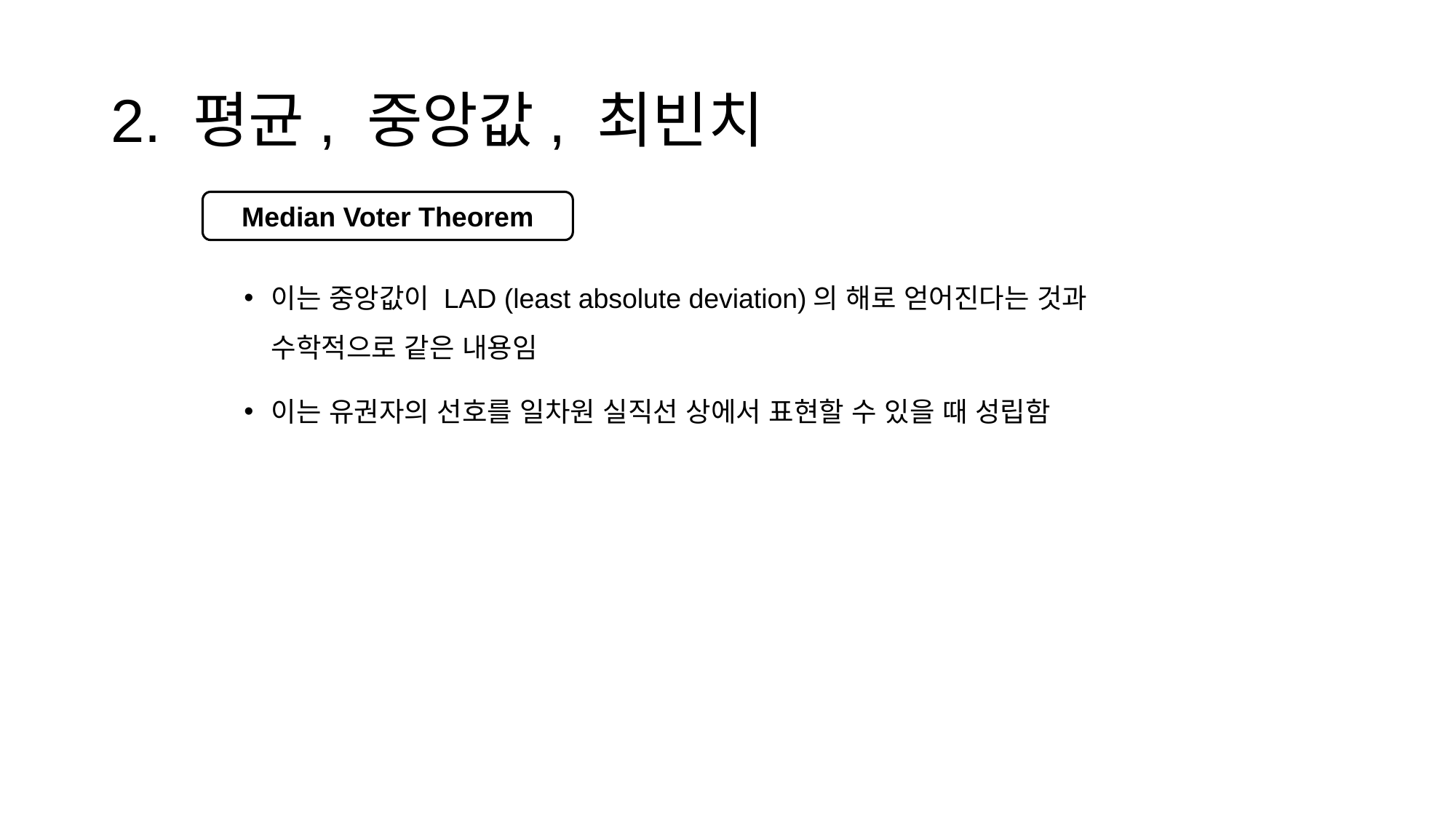

# 2. 평균, 중앙값, 최빈치
Median Voter Theorem

이는 중앙값이 LAD (least absolute deviation)의 해로 얻어진다는 것과 수학적으로 같은 내용임
이는 유권자의 선호를 일차원 실직선 상에서 표현할 수 있을 때 성립함